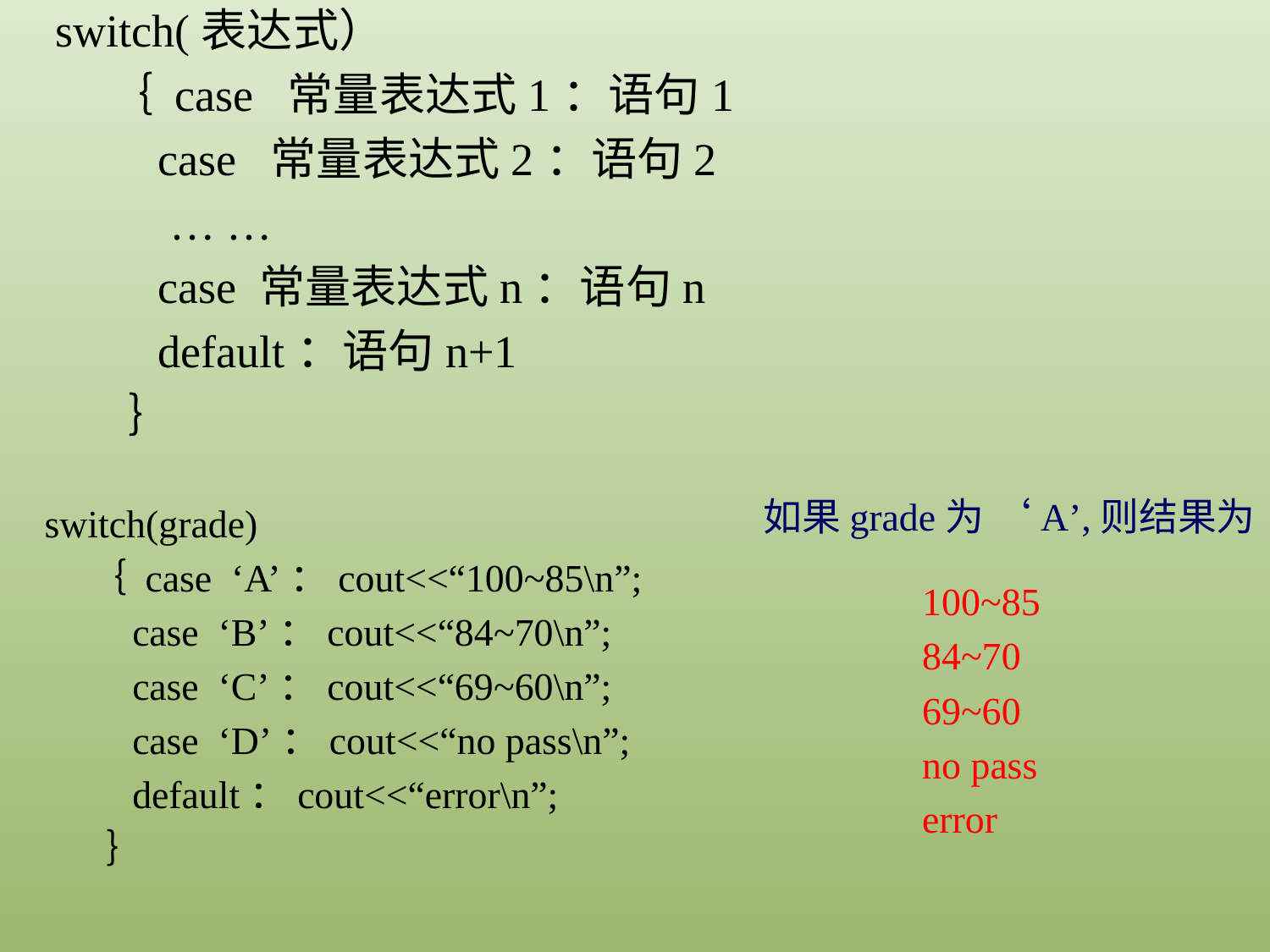

switch(表达式）
    ｛ case  常量表达式1：语句1
         case  常量表达式2：语句2
          … …
         case 常量表达式n：语句n
         default：语句n+1
      ｝
如果grade为 ‘A’,则结果为
switch(grade)
    ｛ case  ‘A’：cout<<“100~85\n”;
         case  ‘B’：cout<<“84~70\n”;
         case  ‘C’：cout<<“69~60\n”;
         case  ‘D’：cout<<“no pass\n”;
         default：cout<<“error\n”;
      ｝
100~85
84~70
69~60
no pass
error
109